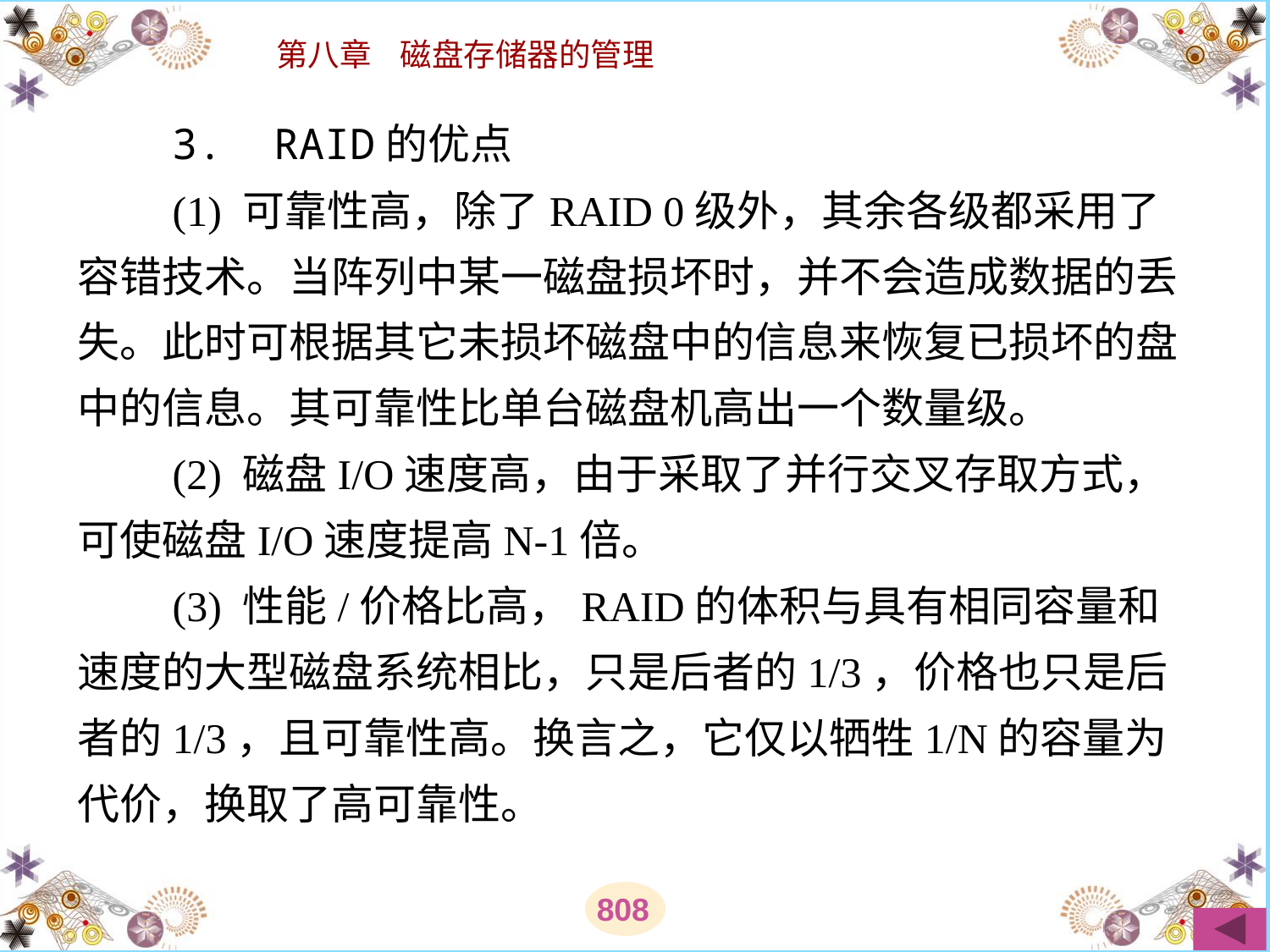

# 3.  RAID的优点 　　(1) 可靠性高，除了RAID 0级外，其余各级都采用了容错技术。当阵列中某一磁盘损坏时，并不会造成数据的丢失。此时可根据其它未损坏磁盘中的信息来恢复已损坏的盘中的信息。其可靠性比单台磁盘机高出一个数量级。 　　(2) 磁盘I/O速度高，由于采取了并行交叉存取方式，可使磁盘I/O速度提高N-1倍。 　　(3) 性能/价格比高，RAID的体积与具有相同容量和速度的大型磁盘系统相比，只是后者的1/3，价格也只是后者的1/3，且可靠性高。换言之，它仅以牺牲1/N的容量为代价，换取了高可靠性。